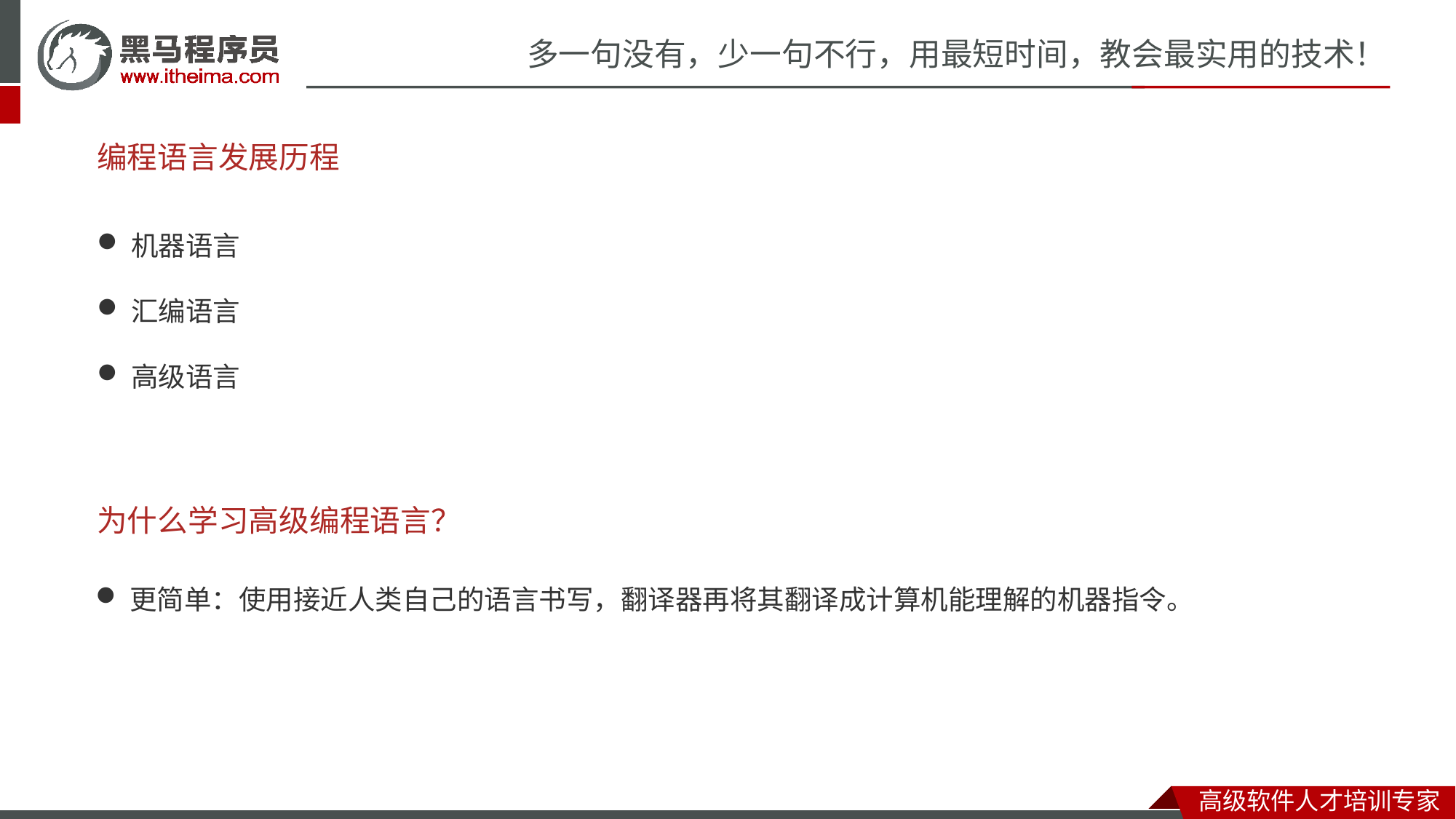

编程语言发展历程
机器语言
汇编语言
高级语言
# 为什么学习高级编程语言？
更简单：使用接近人类自己的语言书写，翻译器再将其翻译成计算机能理解的机器指令。